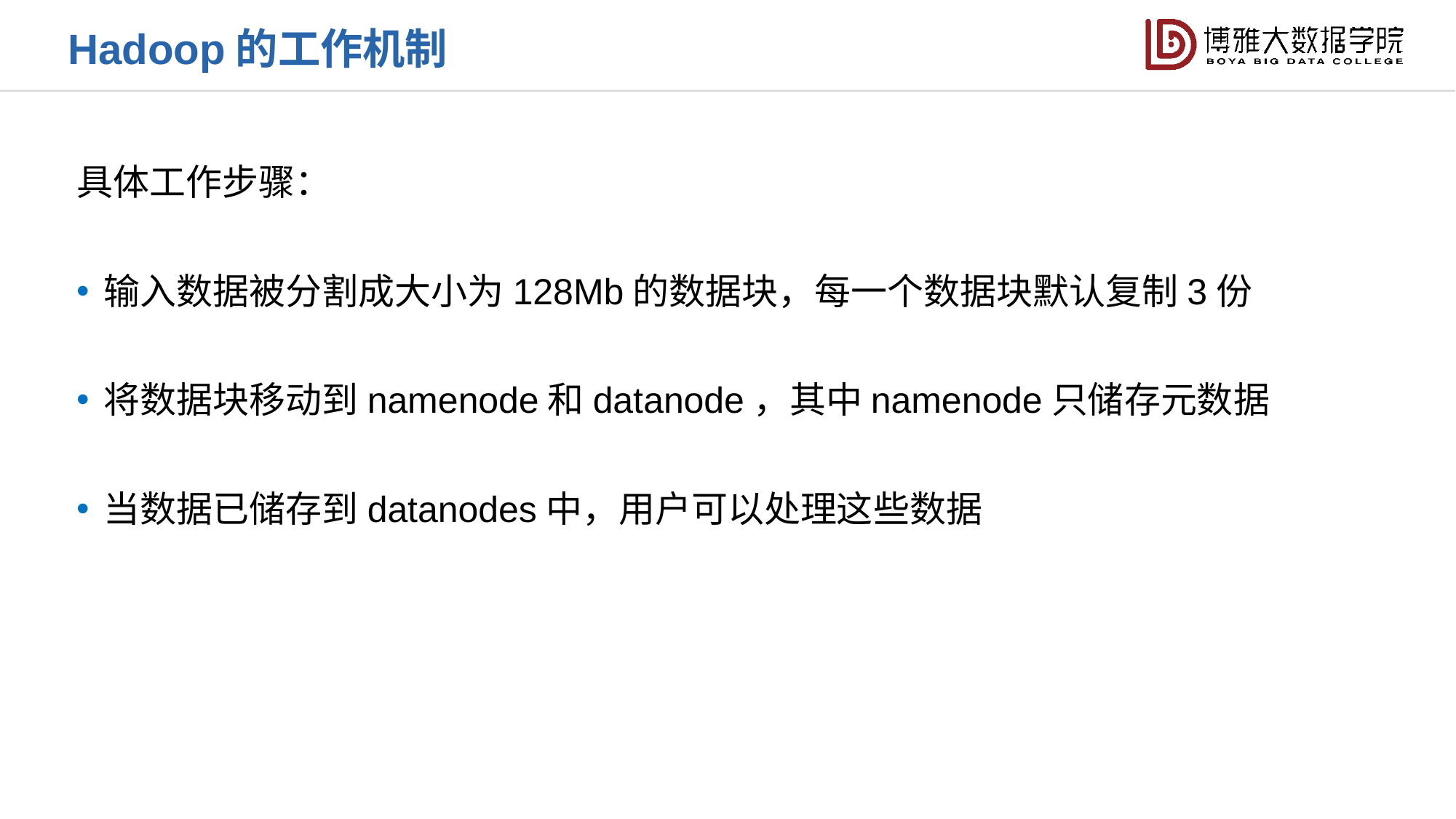

Hadoop的工作机制

具体工作步骤：

输入数据被分割成大小为128Mb的数据块，每一个数据块默认复制3份

将数据块移动到namenode和datanode，其中namenode只储存元数据

当数据已储存到datanodes中，用户可以处理这些数据